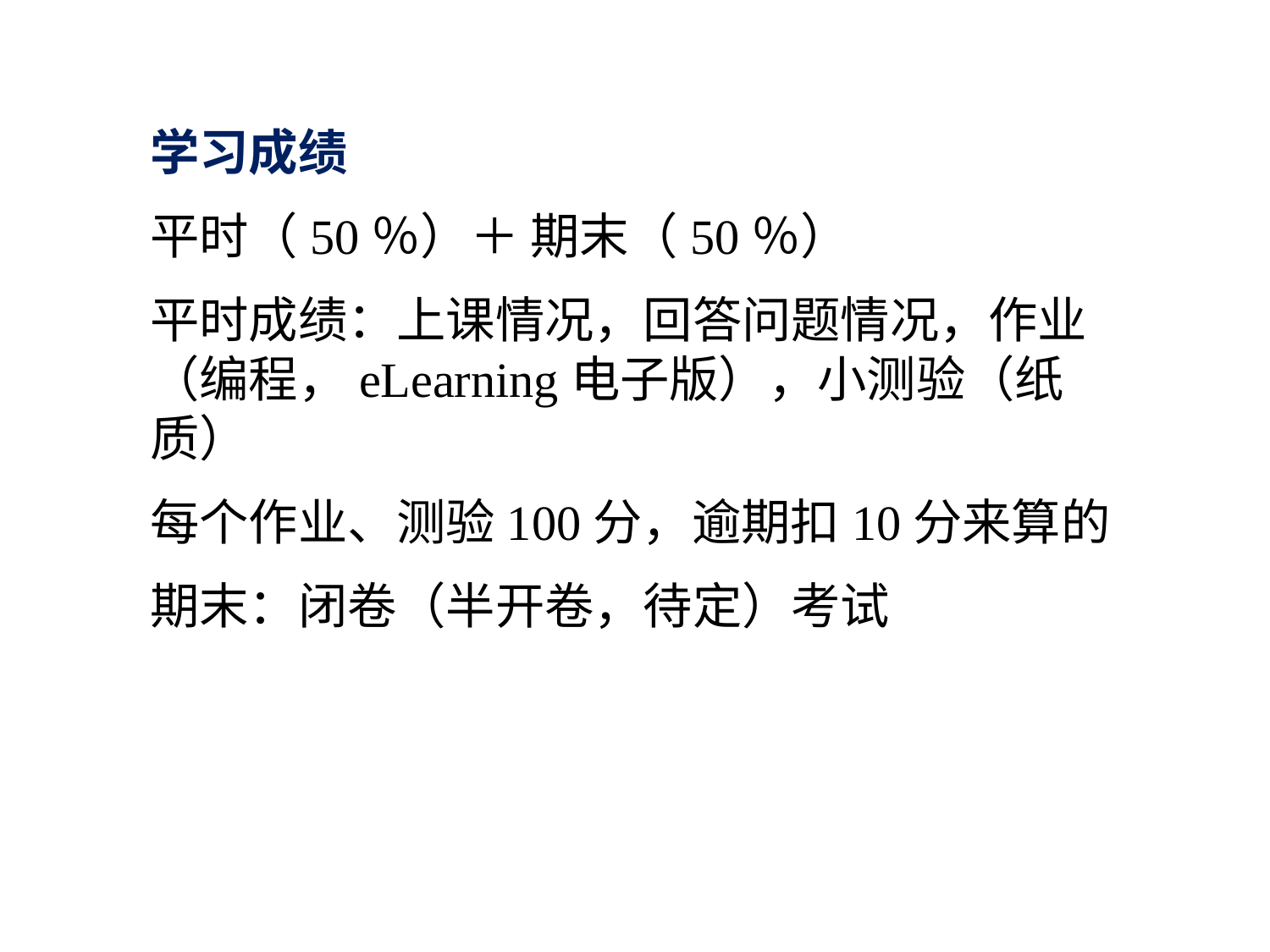

学习成绩
平时（50％）＋ 期末（50％）
平时成绩：上课情况，回答问题情况，作业（编程，eLearning电子版），小测验（纸质）
每个作业、测验100分，逾期扣10分来算的
期末：闭卷（半开卷，待定）考试